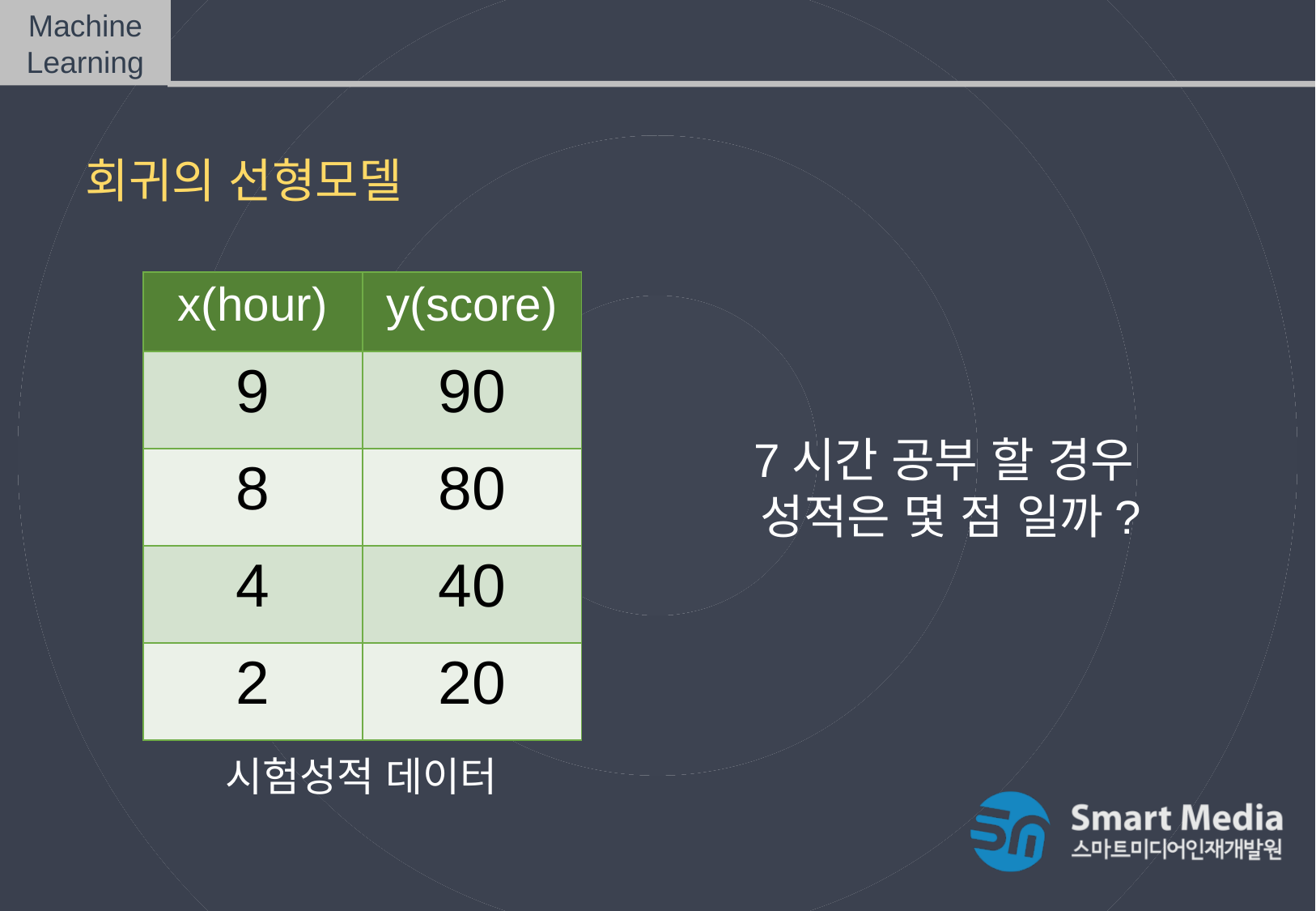

Machine Learning
Linear Model - Regression

회귀의 선형모델
| x(hour) | y(score) |
| --- | --- |
| 9 | 90 |
| 8 | 80 |
| 4 | 40 |
| 2 | 20 |
7시간 공부 할 경우
성적은 몇 점 일까?
시험성적 데이터